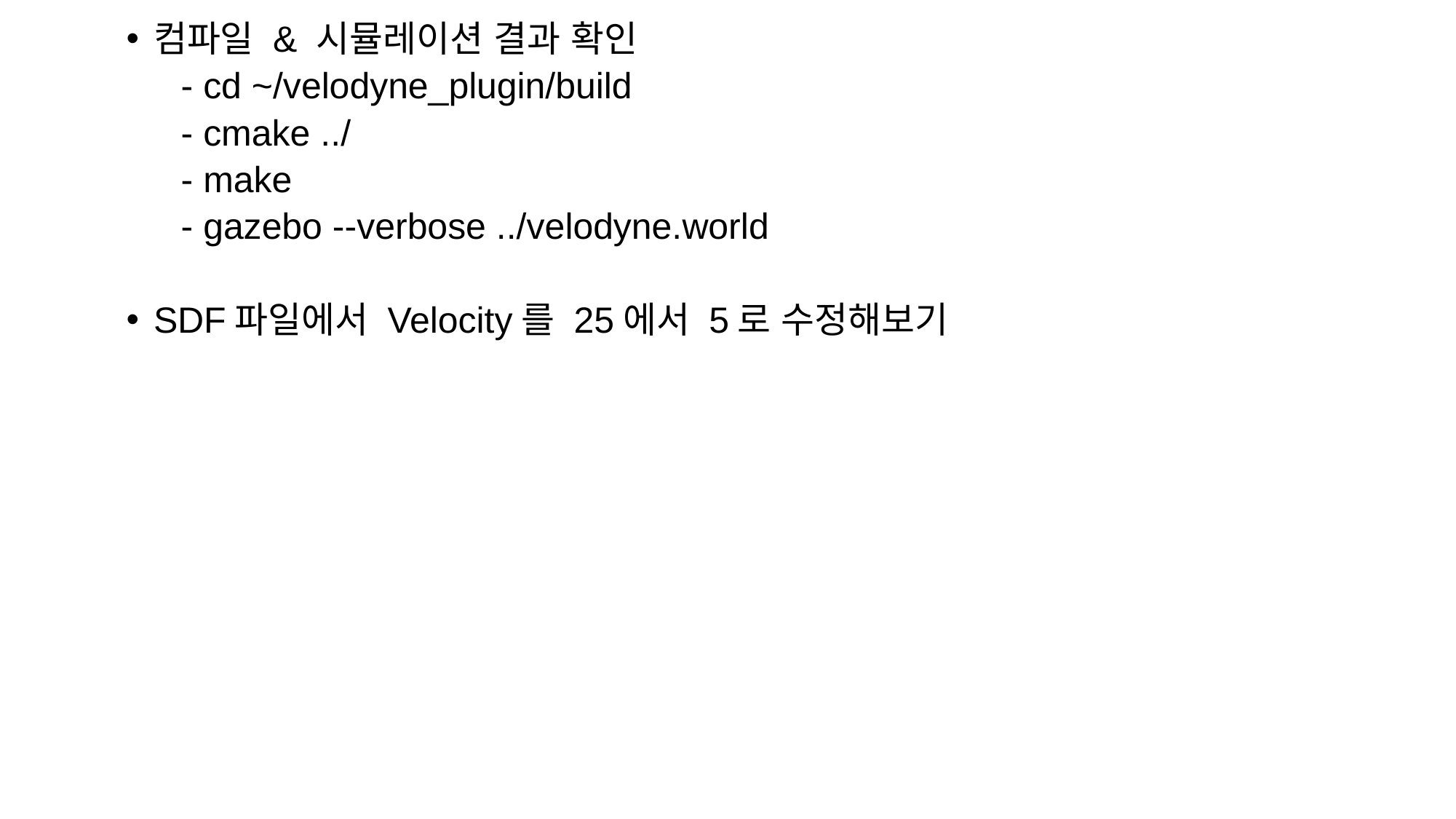

컴파일 & 시뮬레이션 결과 확인
- cd ~/velodyne_plugin/build
- cmake ../
- make
- gazebo --verbose ../velodyne.world

SDF파일에서 Velocity를 25에서 5로 수정해보기